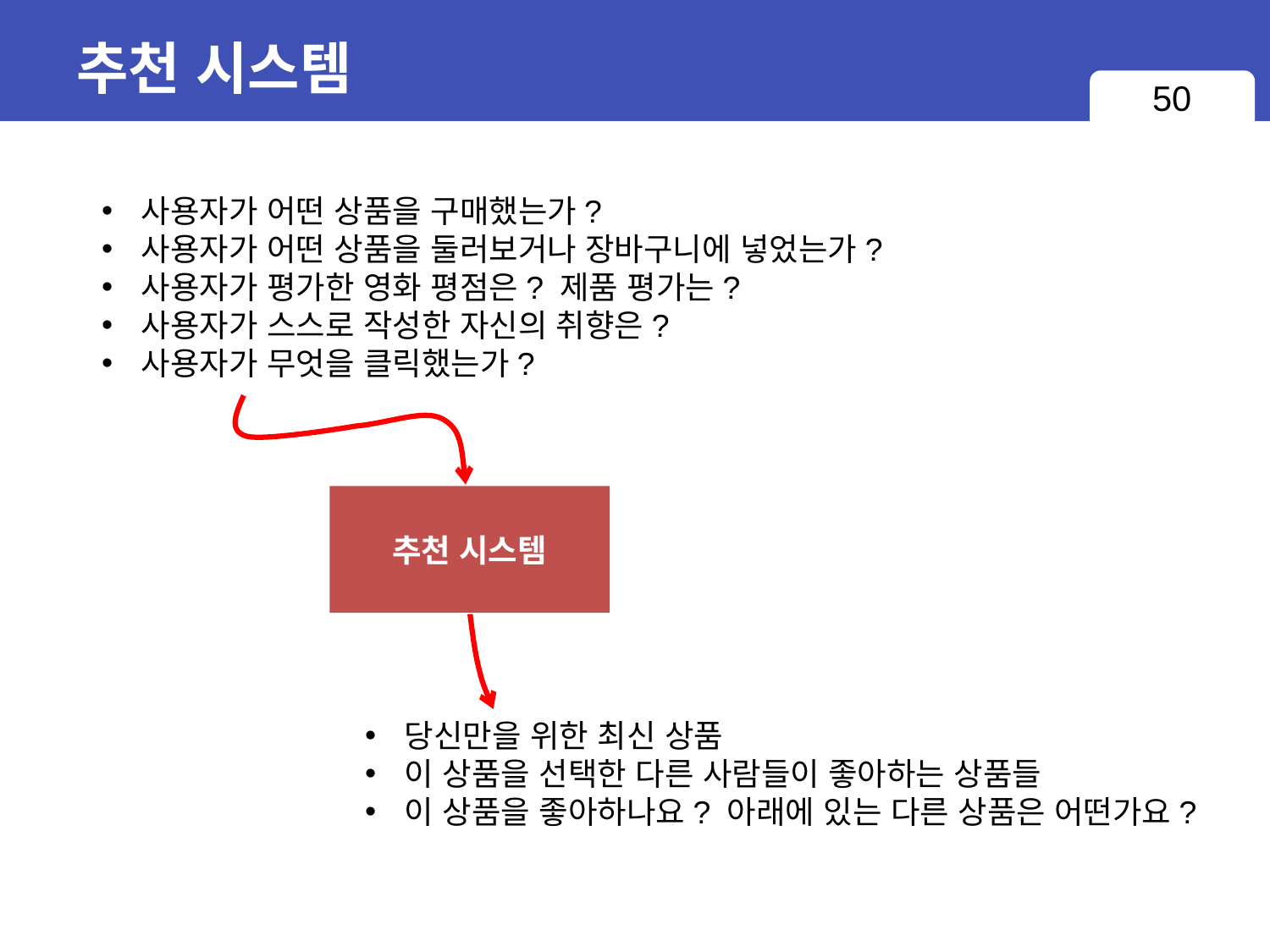

# 추천 시스템
50
사용자가 어떤 상품을 구매했는가?
사용자가 어떤 상품을 둘러보거나 장바구니에 넣었는가?
사용자가 평가한 영화 평점은? 제품 평가는?
사용자가 스스로 작성한 자신의 취향은?
사용자가 무엇을 클릭했는가?

추천 시스템

당신만을 위한 최신 상품
이 상품을 선택한 다른 사람들이 좋아하는 상품들
이 상품을 좋아하나요? 아래에 있는 다른 상품은 어떤가요?